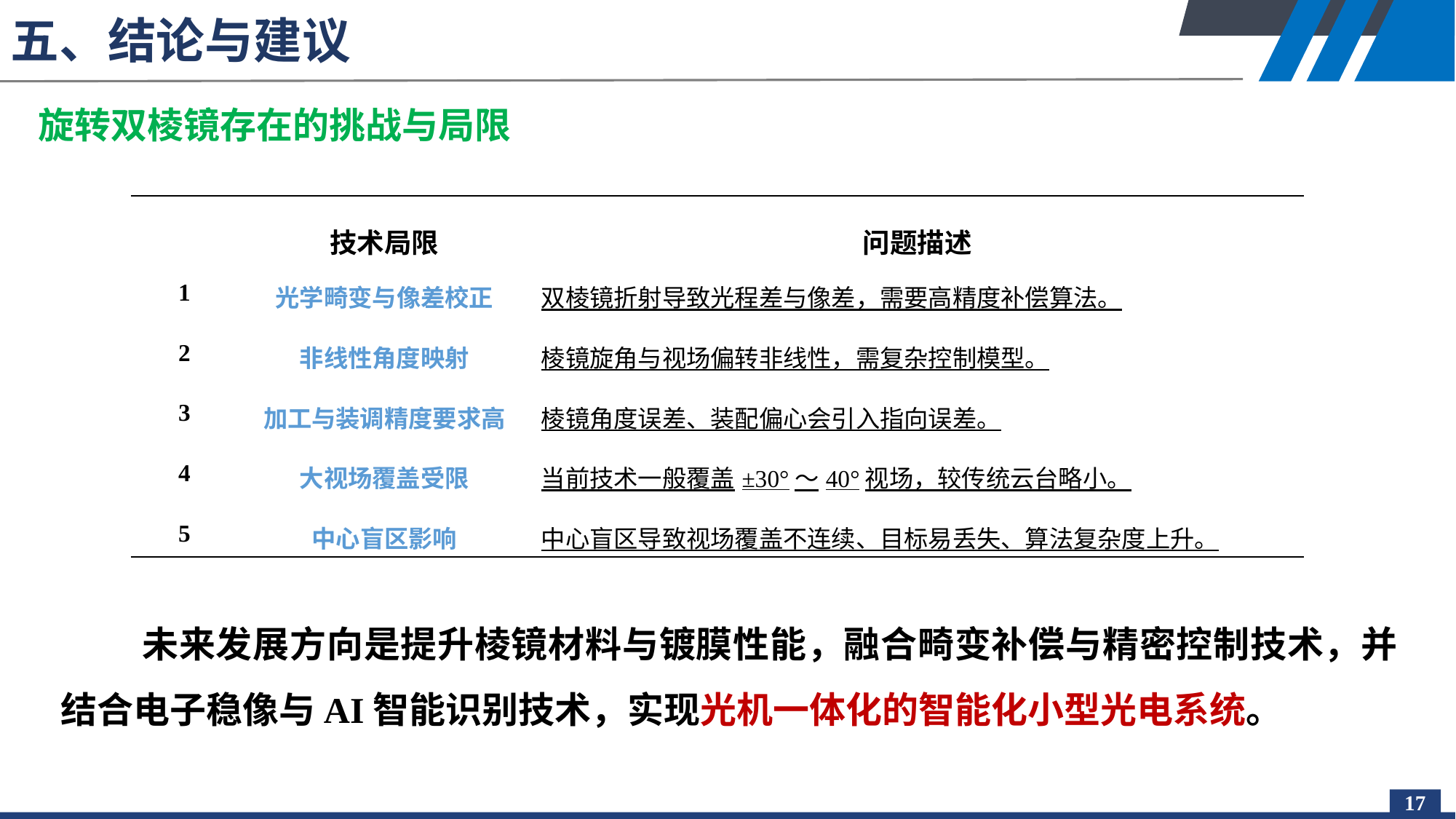

# 五、结论与建议

旋转双棱镜存在的挑战与局限
|  | 技术局限 | 问题描述 |
| --- | --- | --- |
| 1 | 光学畸变与像差校正 | 双棱镜折射导致光程差与像差，需要高精度补偿算法。 |
| 2 | 非线性角度映射 | 棱镜旋角与视场偏转非线性，需复杂控制模型。 |
| 3 | 加工与装调精度要求高 | 棱镜角度误差、装配偏心会引入指向误差。 |
| 4 | 大视场覆盖受限 | 当前技术一般覆盖±30°～40°视场，较传统云台略小。 |
| 5 | 中心盲区影响 | 中心盲区导致视场覆盖不连续、目标易丢失、算法复杂度上升。 |
未来发展方向是提升棱镜材料与镀膜性能，融合畸变补偿与精密控制技术，并结合电子稳像与AI智能识别技术，实现光机一体化的智能化小型光电系统。